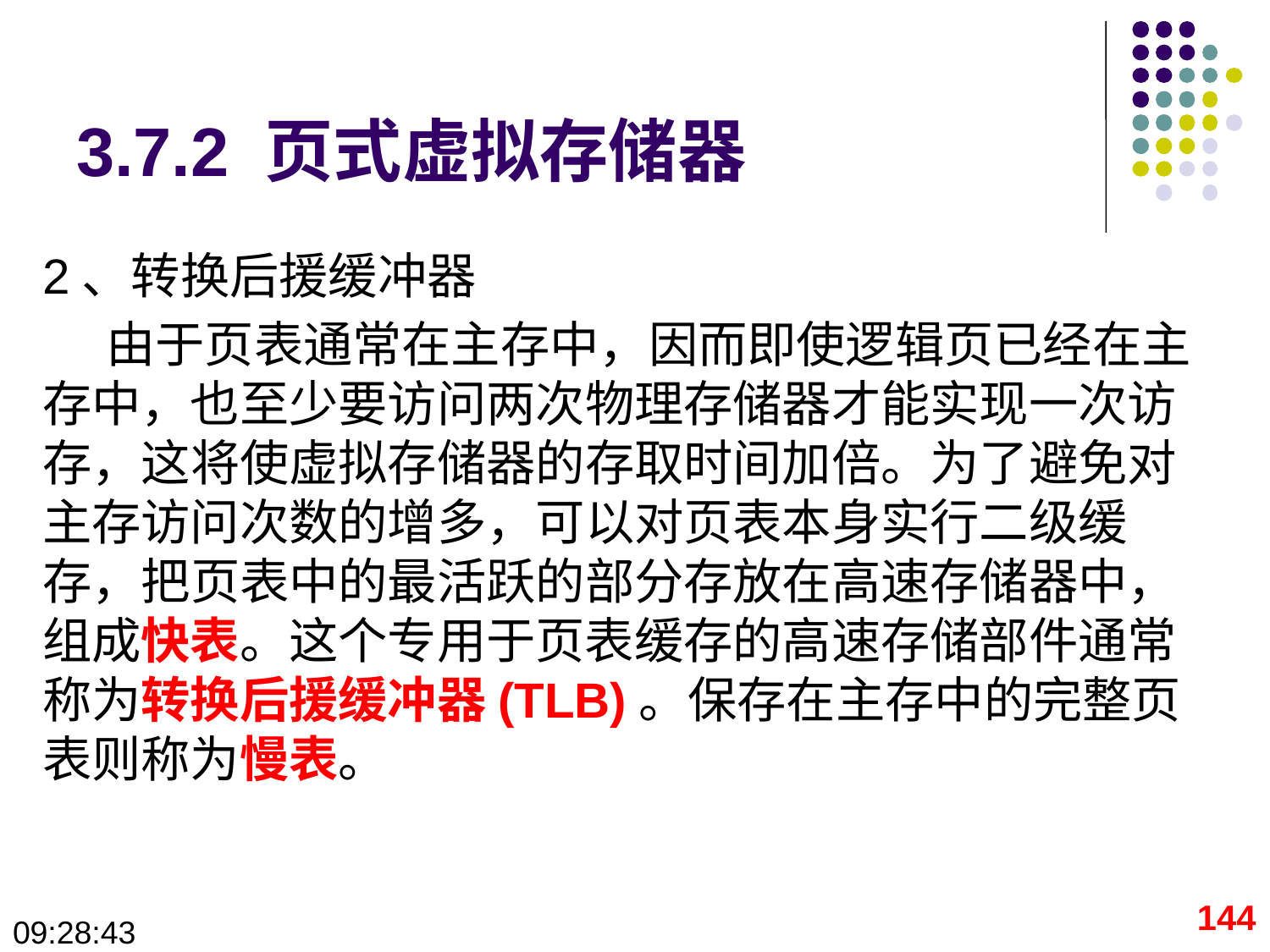

# 3.7.2 页式虚拟存储器
2、转换后援缓冲器
由于页表通常在主存中，因而即使逻辑页已经在主存中，也至少要访问两次物理存储器才能实现一次访存，这将使虚拟存储器的存取时间加倍。为了避免对主存访问次数的增多，可以对页表本身实行二级缓存，把页表中的最活跃的部分存放在高速存储器中，组成快表。这个专用于页表缓存的高速存储部件通常称为转换后援缓冲器(TLB)。保存在主存中的完整页表则称为慢表。
144
09:28:43